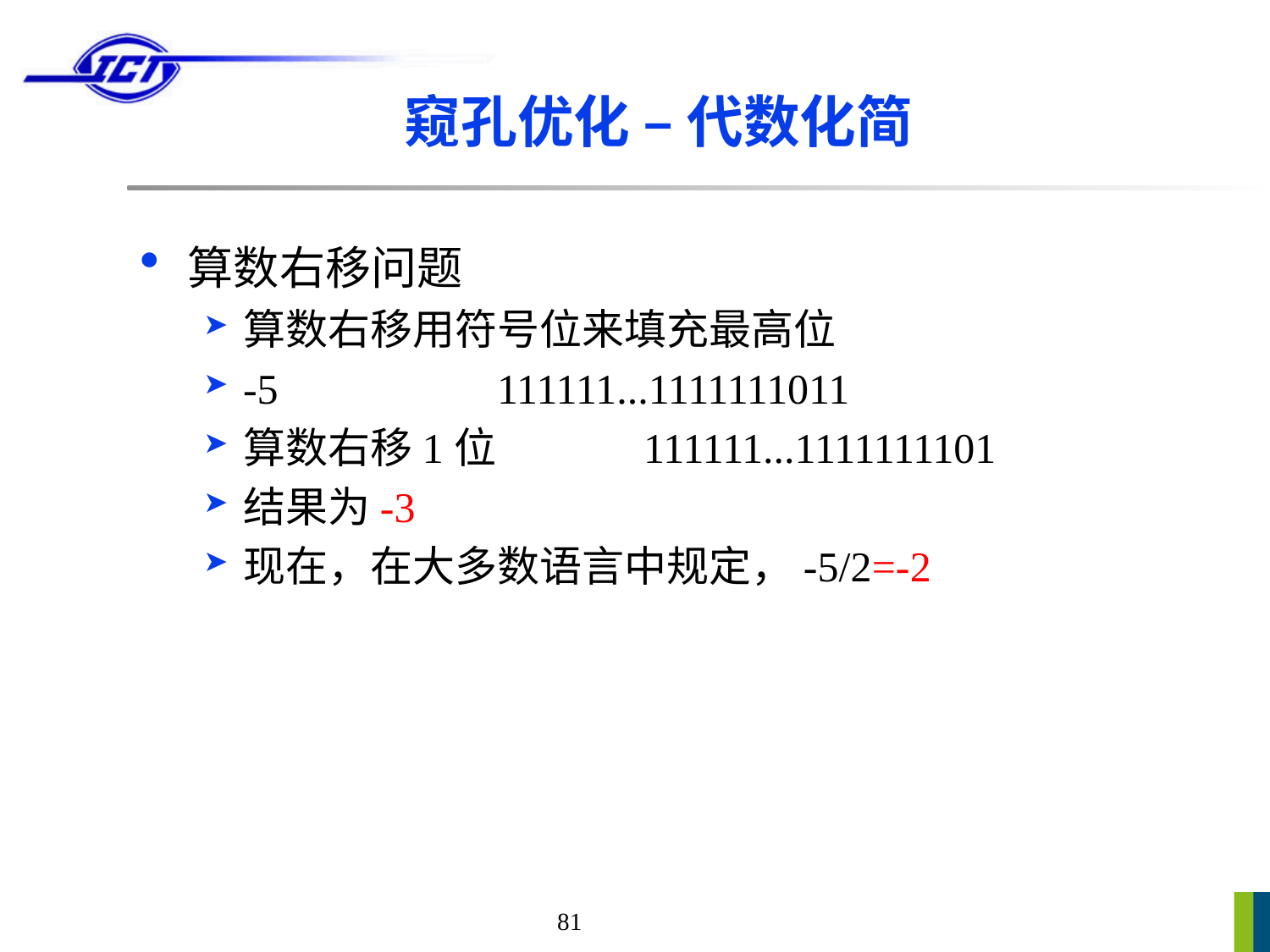

# 窥孔优化 – 代数化简
算数右移问题
算数右移用符号位来填充最高位
-5 	 	111111...1111111011
算数右移1位 	 111111...1111111101
结果为-3
现在，在大多数语言中规定，-5/2=-2